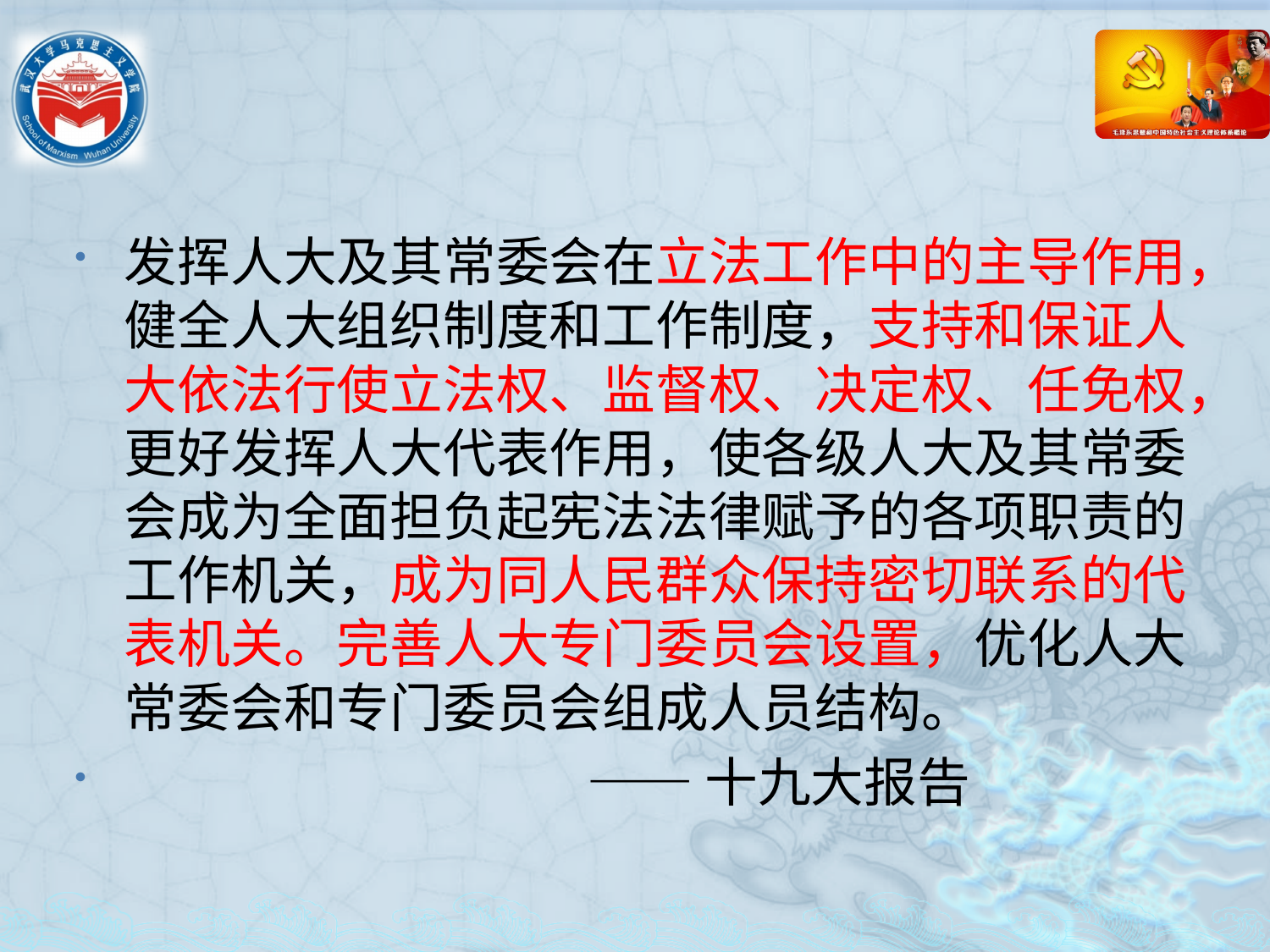

#
发挥人大及其常委会在立法工作中的主导作用，健全人大组织制度和工作制度，支持和保证人大依法行使立法权、监督权、决定权、任免权，更好发挥人大代表作用，使各级人大及其常委会成为全面担负起宪法法律赋予的各项职责的工作机关，成为同人民群众保持密切联系的代表机关。完善人大专门委员会设置，优化人大常委会和专门委员会组成人员结构。
                                       ——十九大报告